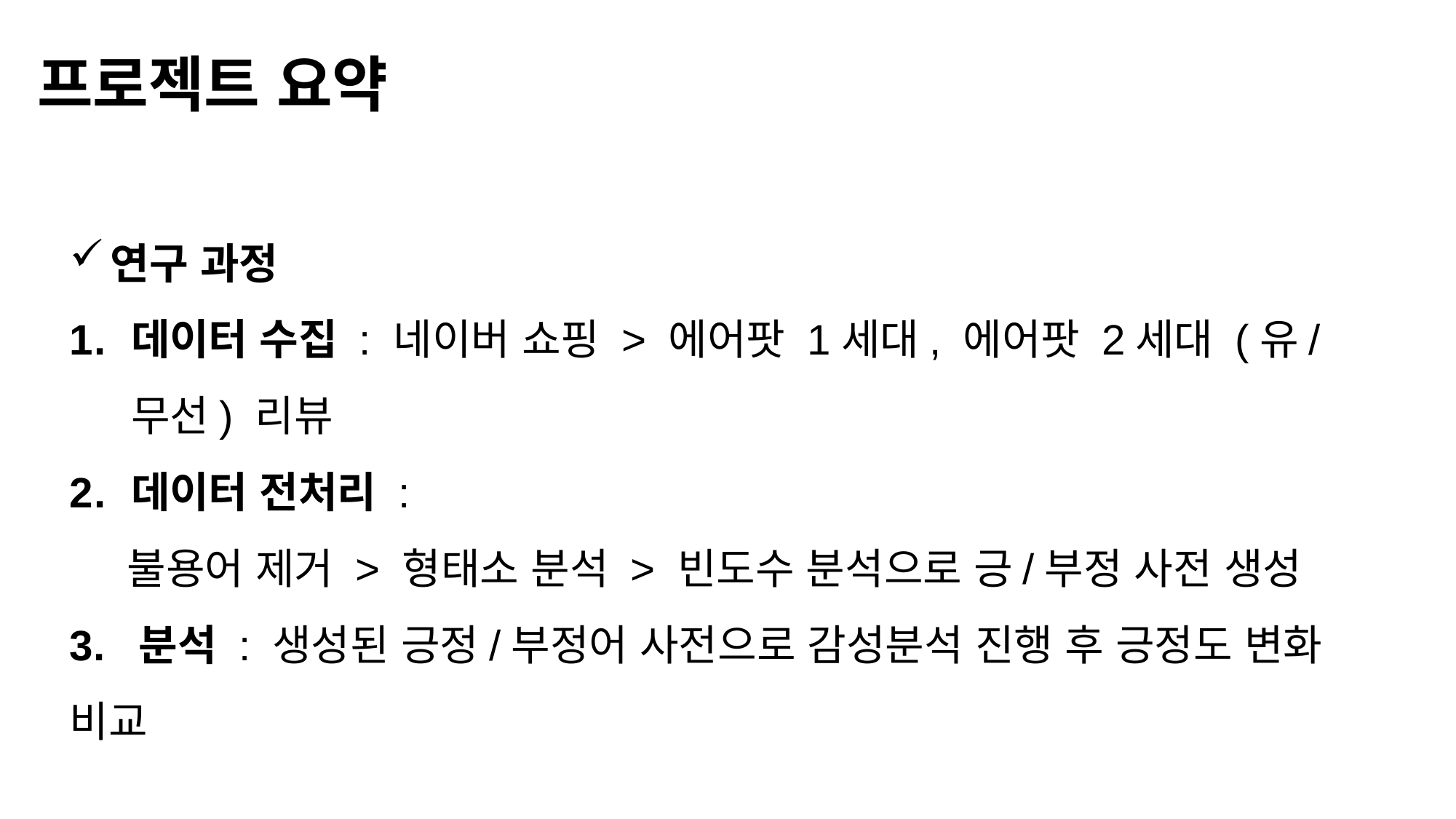

프로젝트 요약
연구 과정
데이터 수집 : 네이버 쇼핑 > 에어팟 1세대, 에어팟 2세대 (유/무선) 리뷰
데이터 전처리 :
    불용어 제거 > 형태소 분석 > 빈도수 분석으로 긍/부정 사전 생성
3.  분석 : 생성된 긍정/부정어 사전으로 감성분석 진행 후 긍정도 변화 비교